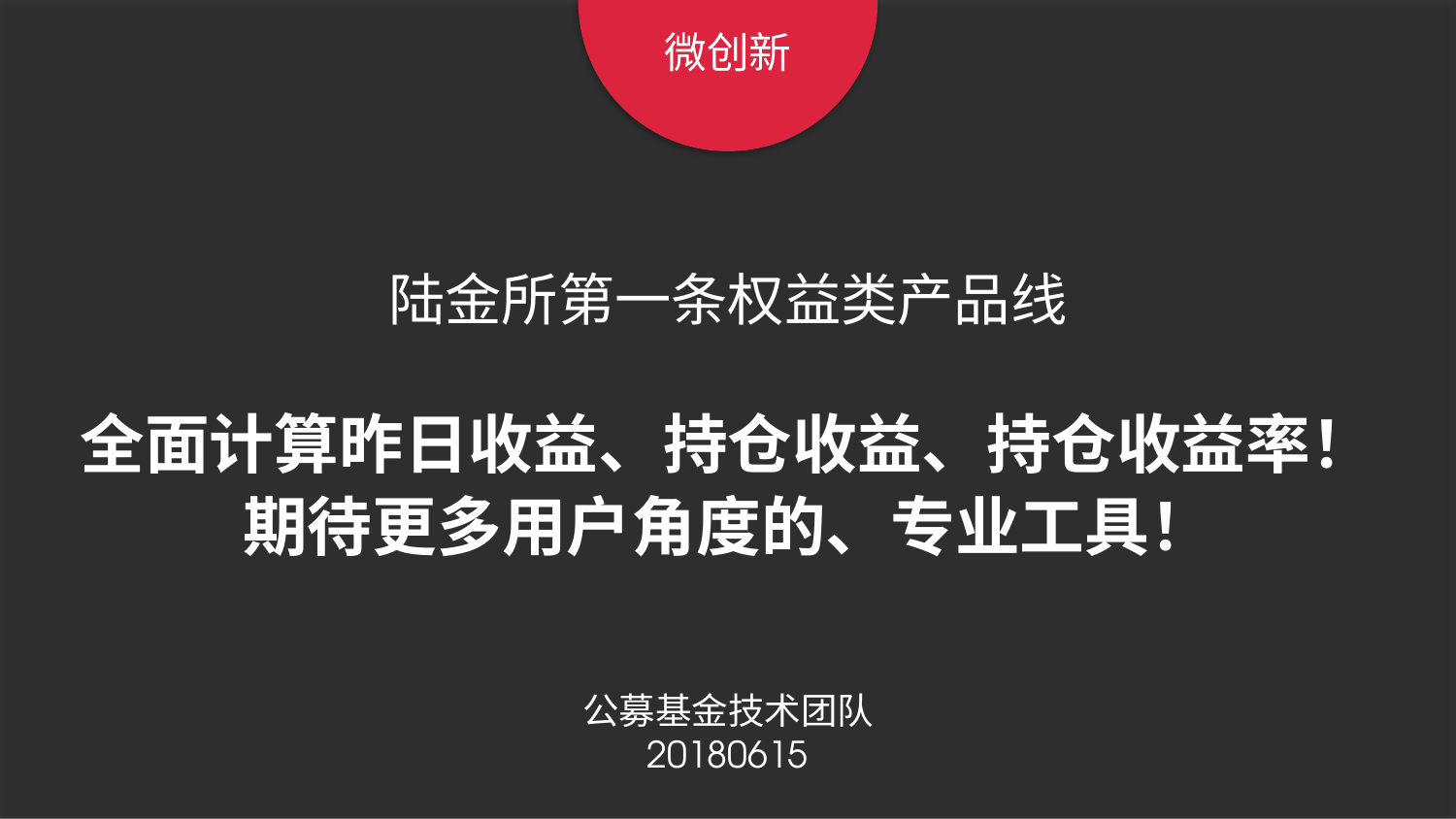

微创新
陆金所第一条权益类产品线
全面计算昨日收益、持仓收益、持仓收益率！
期待更多用户角度的、专业工具！
公募基金技术团队
20180615